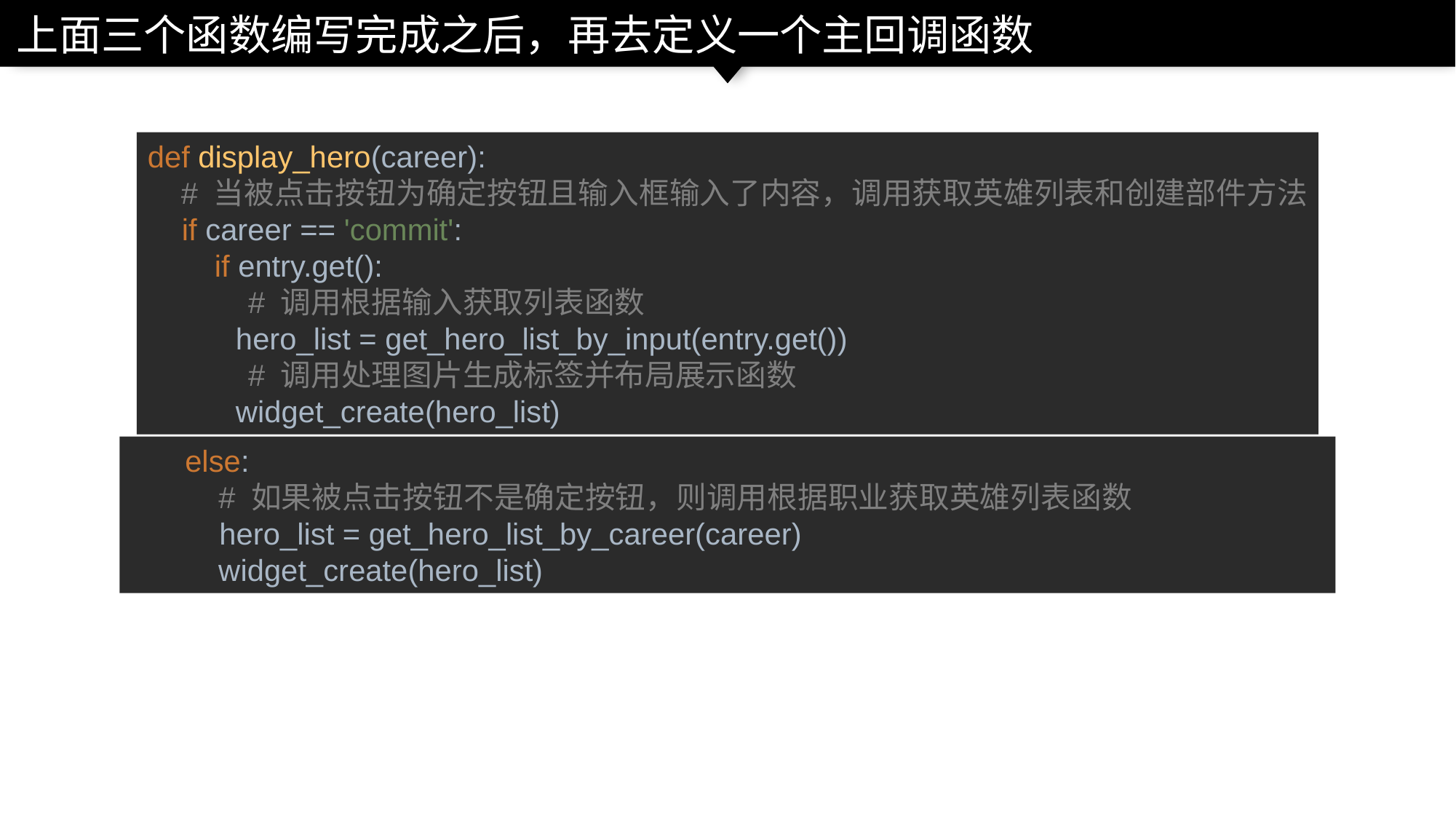

上面三个函数编写完成之后，再去定义一个主回调函数
def display_hero(career):
    # 当被点击按钮为确定按钮且输入框输入了内容，调用获取英雄列表和创建部件方法
    if career == 'commit':
        if entry.get():
            # 调用根据输入获取列表函数
            hero_list = get_hero_list_by_input(entry.get())
            # 调用处理图片生成标签并布局展示函数
            widget_create(hero_list)
else:
    # 如果被点击按钮不是确定按钮，则调用根据职业获取英雄列表函数
    hero_list = get_hero_list_by_career(career)
    widget_create(hero_list)